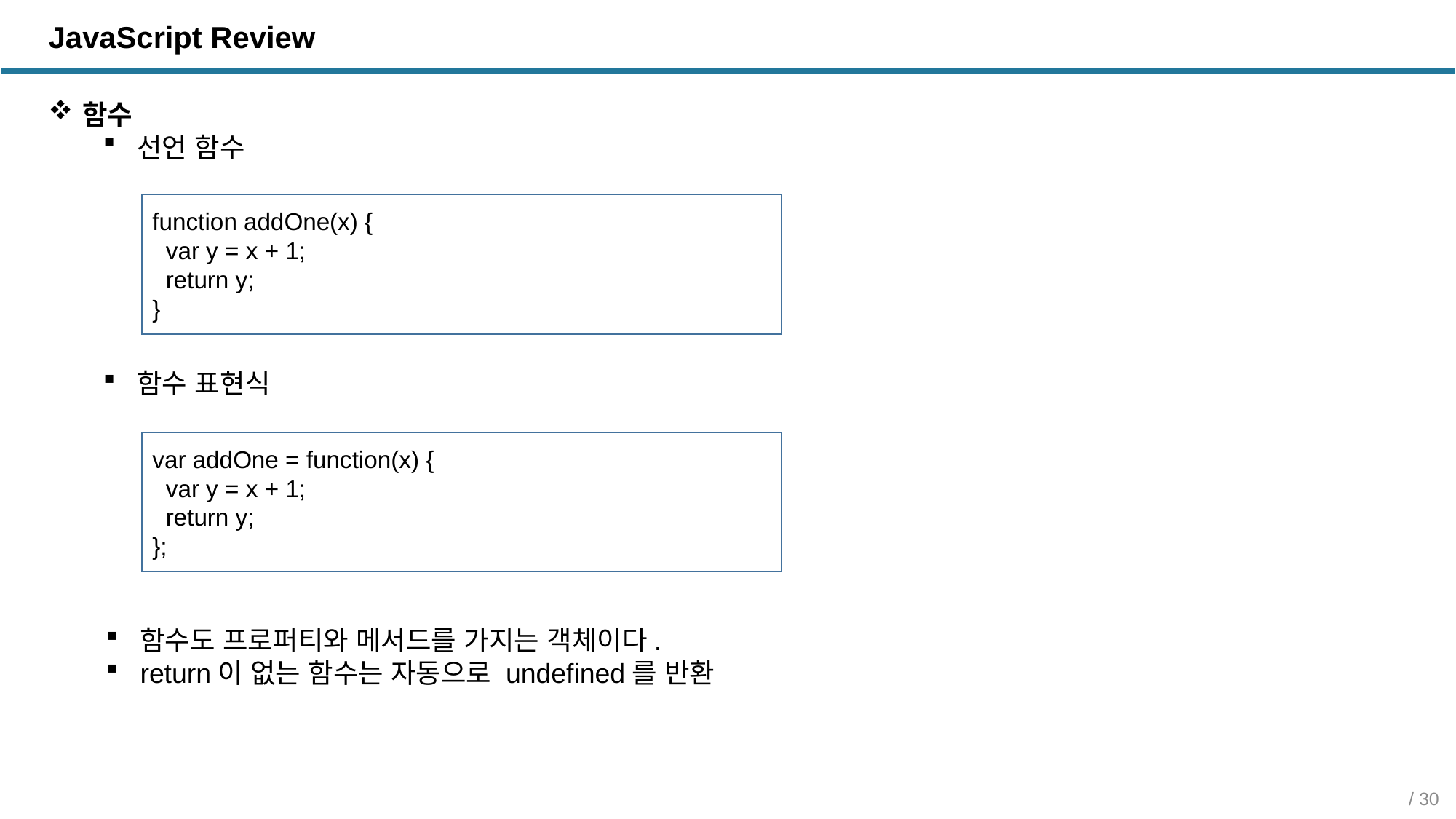

JavaScript Review
함수
선언 함수
function addOne(x) {
  var y = x + 1;
  return y;
}
함수 표현식
var addOne = function(x) {
  var y = x + 1;
  return y;
};
함수도 프로퍼티와 메서드를 가지는 객체이다.
return이 없는 함수는 자동으로 undefined를 반환
/ 30